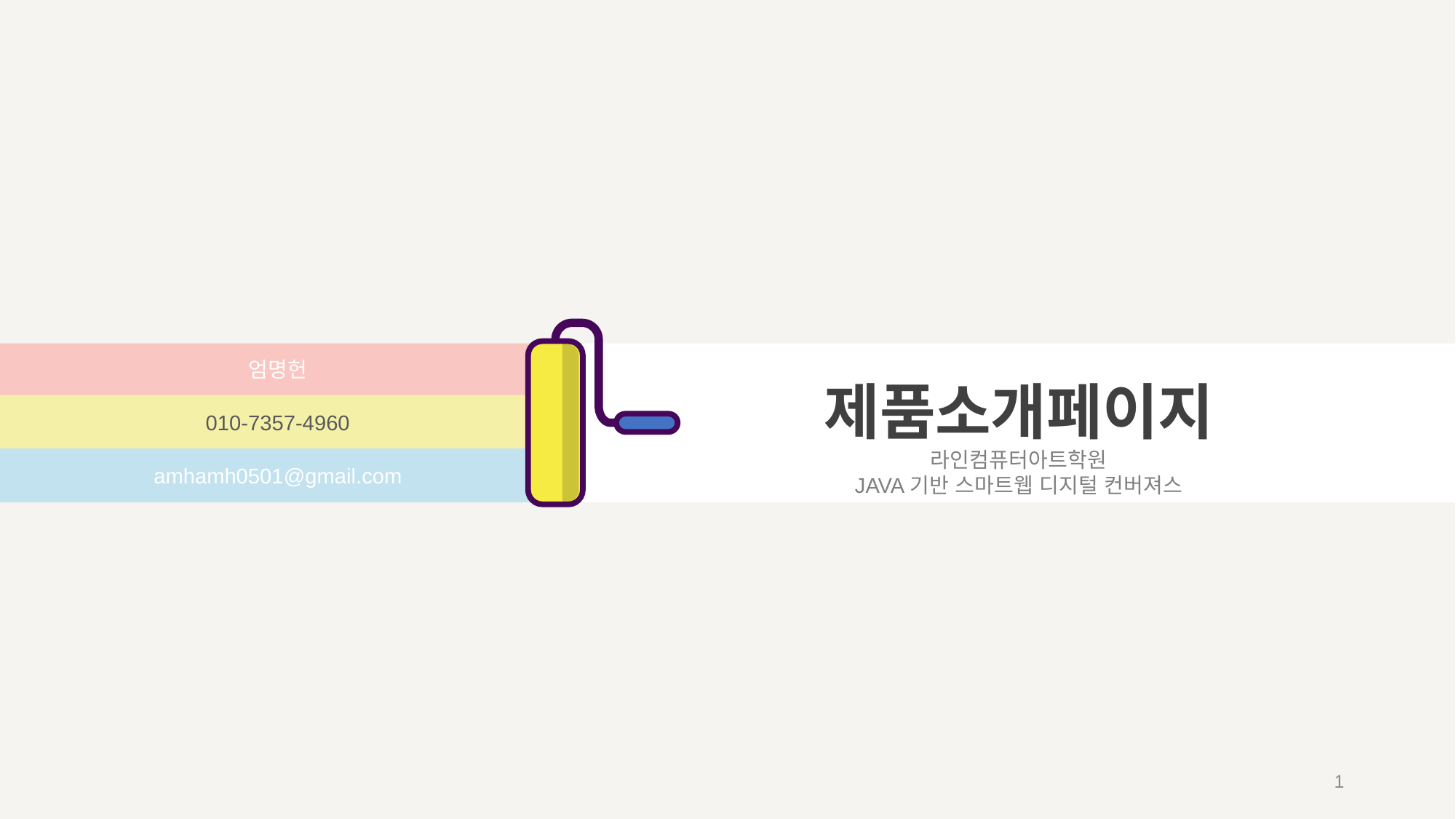

제품소개페이지
라인컴퓨터아트학원
JAVA기반 스마트웹 디지털 컨버져스

엄명헌
010-7357-4960
amhamh0501@gmail.com
1